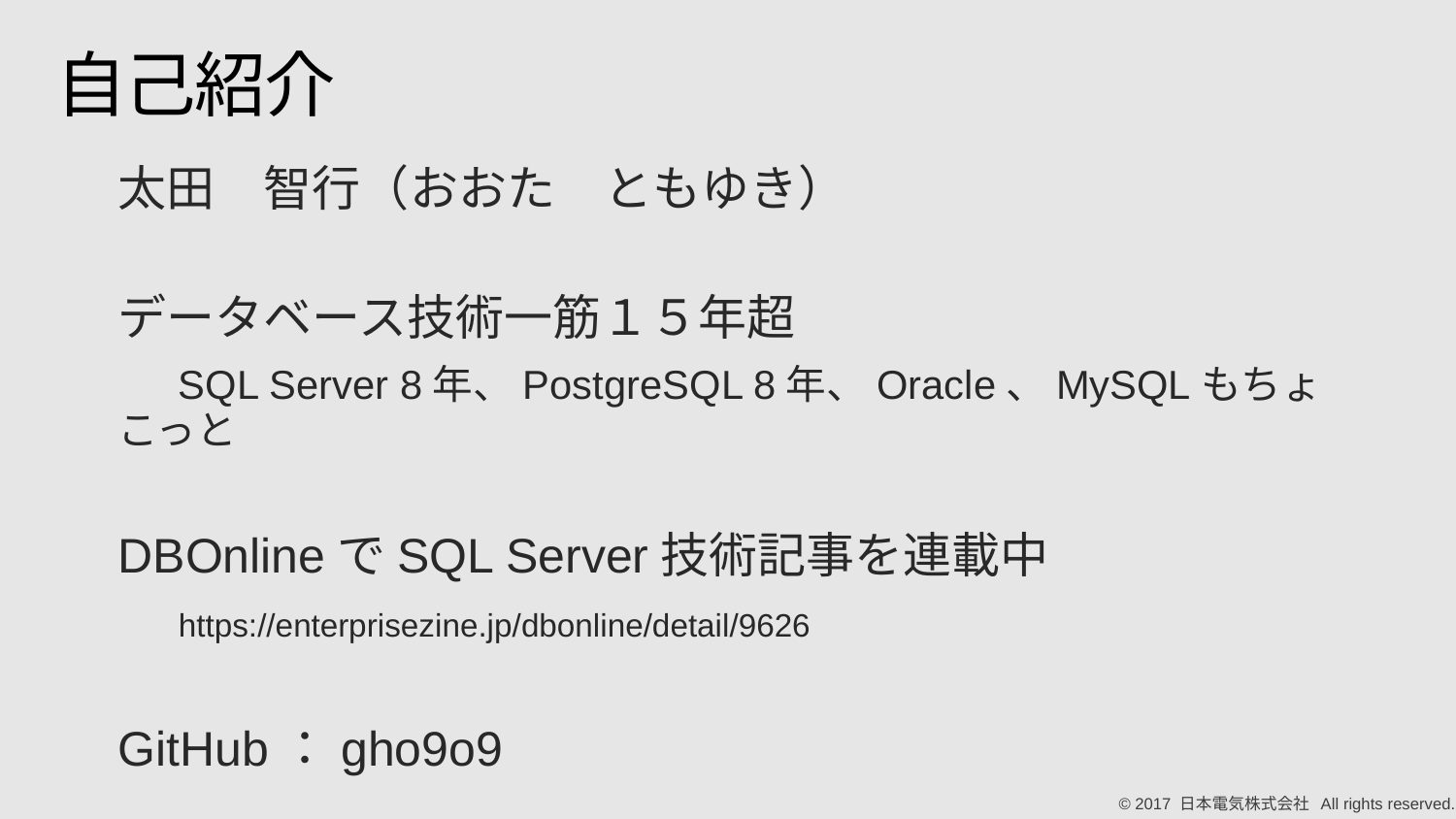

# 自己紹介
太田　智行（おおた　ともゆき）

データベース技術一筋１５年超
　SQL Server 8年、PostgreSQL 8年、Oracle、MySQLもちょこっと

DBOnlineでSQL Server技術記事を連載中
　https://enterprisezine.jp/dbonline/detail/9626

GitHub：gho9o9